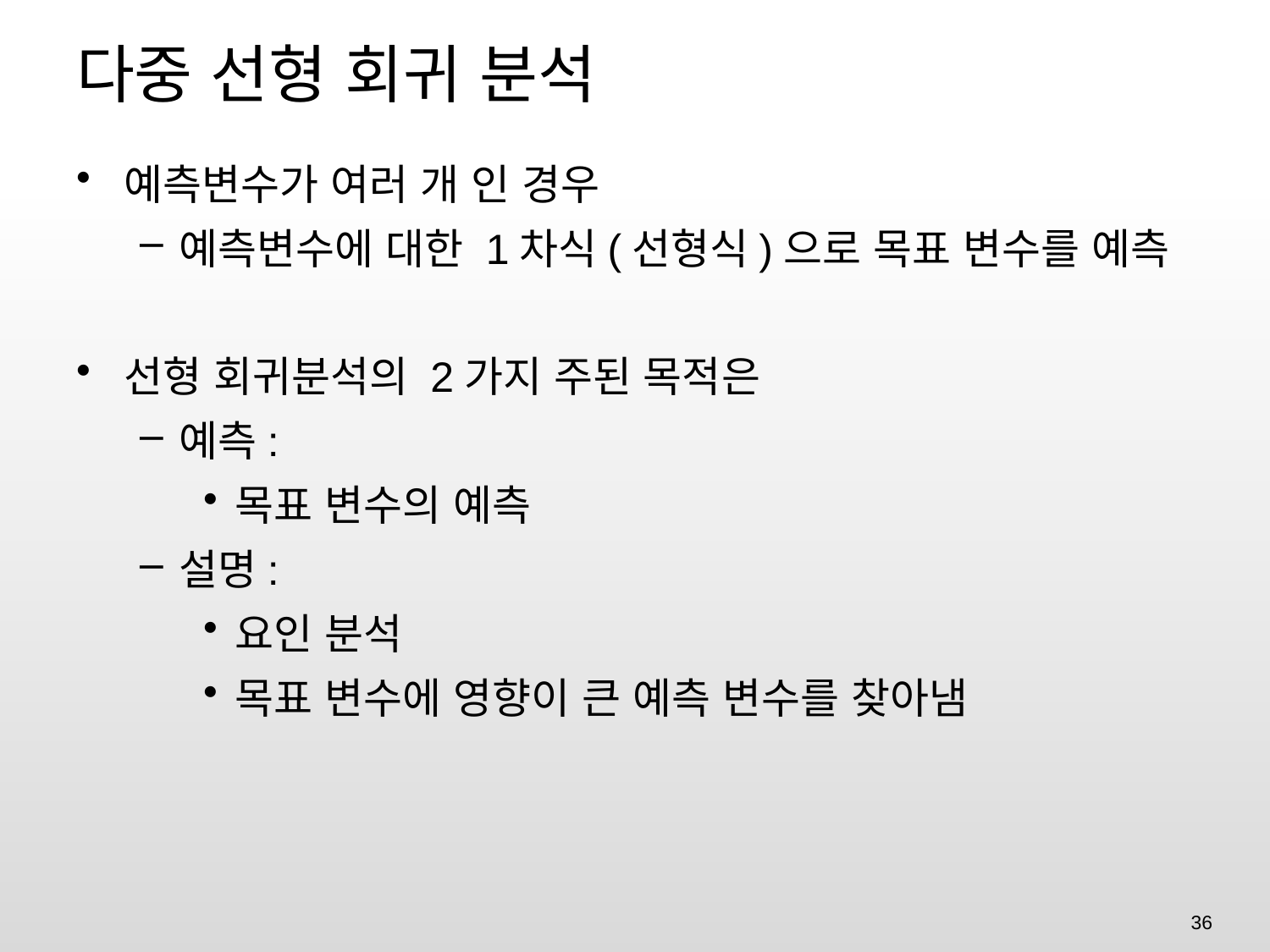

# 다중 선형 회귀 분석
예측변수가 여러 개 인 경우
예측변수에 대한 1차식(선형식)으로 목표 변수를 예측

선형 회귀분석의 2가지 주된 목적은
예측:
목표 변수의 예측
설명:
요인 분석
목표 변수에 영향이 큰 예측 변수를 찾아냄

36